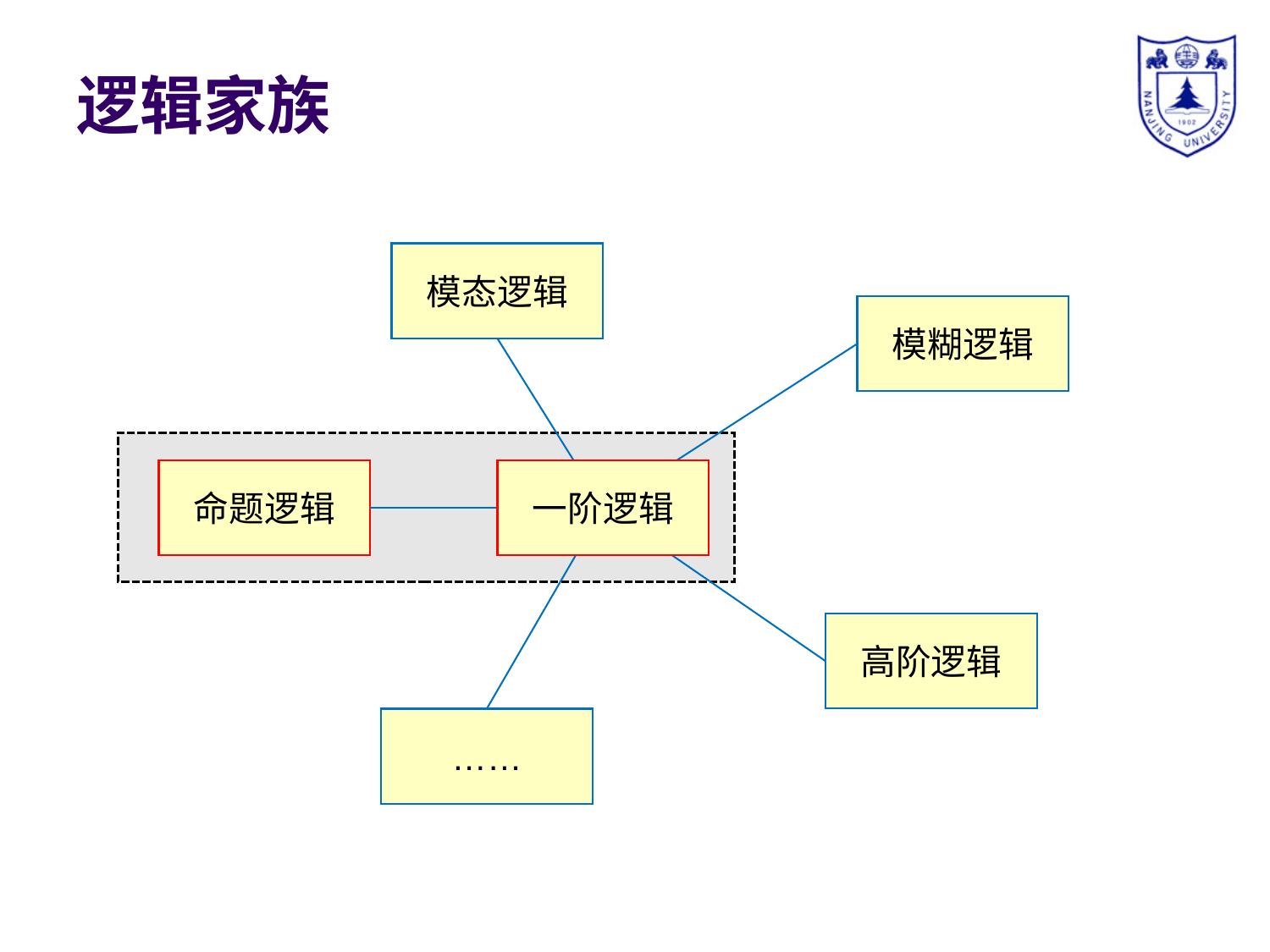

# 逻辑家族
模态逻辑
模糊逻辑

命题逻辑
一阶逻辑
高阶逻辑
……

28